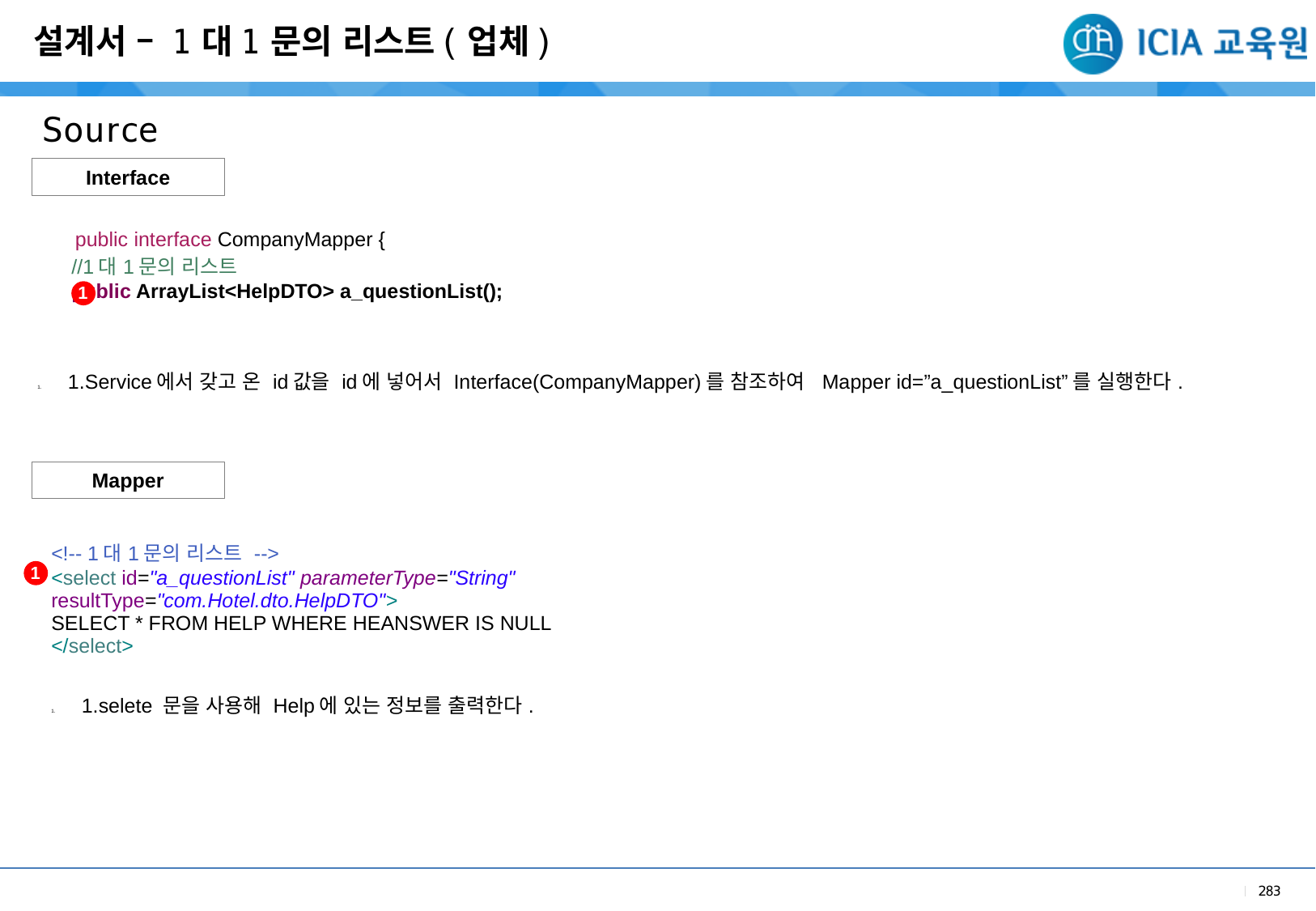

설계서 – 1대1문의 리스트(업체)
Source
Interface
| public interface CompanyMapper { //1대1문의 리스트 public ArrayList<HelpDTO> a\_questionList(); |
| --- |
| 1.Service에서 갖고 온 id값을 id에 넣어서 Interface(CompanyMapper)를 참조하여 Mapper id=”a\_questionList”를 실행한다. |
1

Mapper
| <!-- 1대1문의 리스트 --> <select id="a\_questionList" parameterType="String" resultType="com.Hotel.dto.HelpDTO"> SELECT \* FROM HELP WHERE HEANSWER IS NULL </select> |
| --- |
| 1.selete 문을 사용해 Help에 있는 정보를 출력한다. |
1